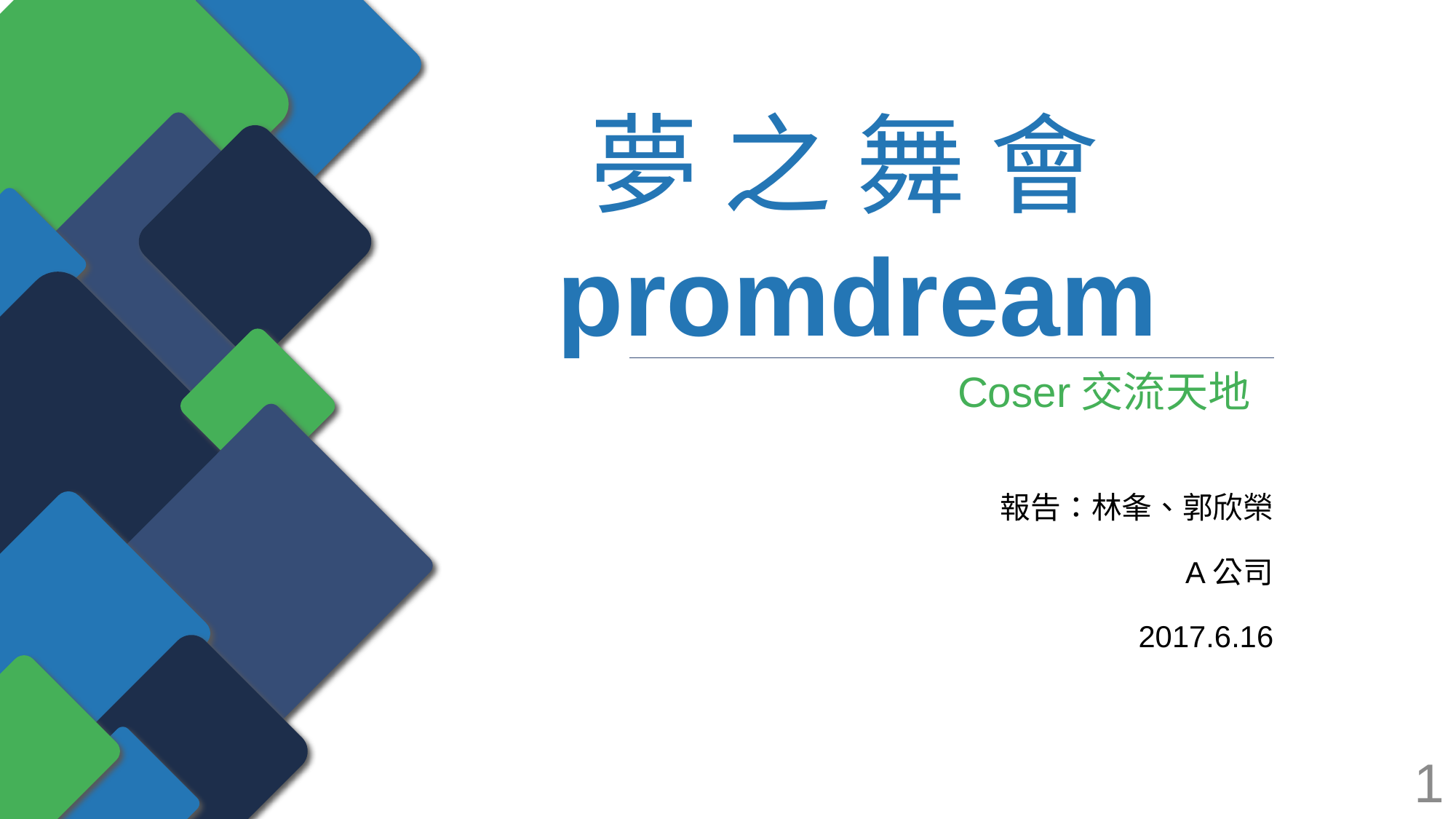

夢 之 舞 會promdream

Coser交流天地

報告：林夆、郭欣榮

A公司
2017.6.16

1